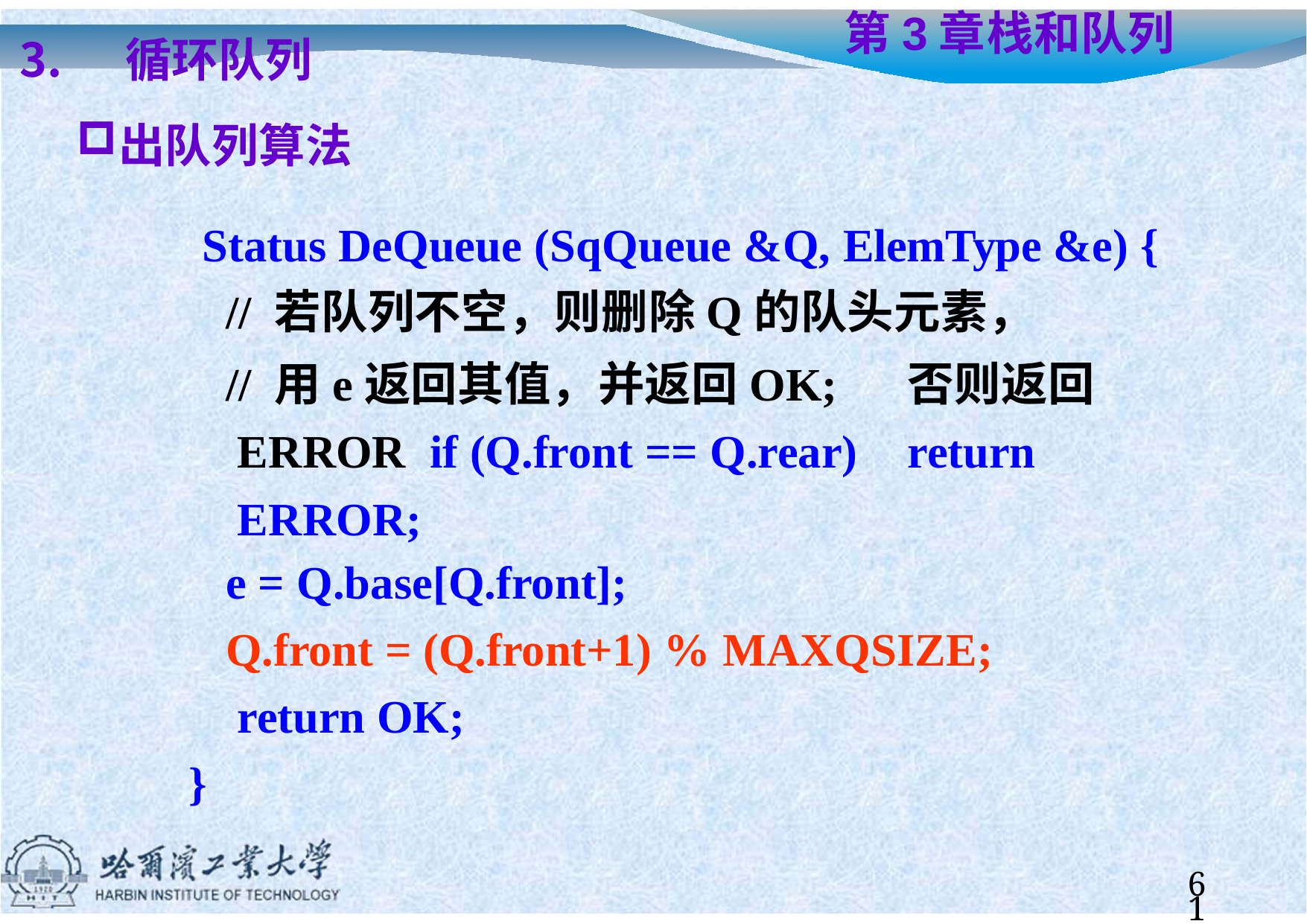

循环队列
出队列算法
# 第3章	栈和队列

Status DeQueue (SqQueue &Q, ElemType &e) {
// 若队列不空，则删除Q的队头元素，
// 用e返回其值，并返回OK;	否则返回ERROR  if (Q.front == Q.rear)	return ERROR;
e = Q.base[Q.front];
Q.front = (Q.front+1) % MAXQSIZE;  return OK;
}

61